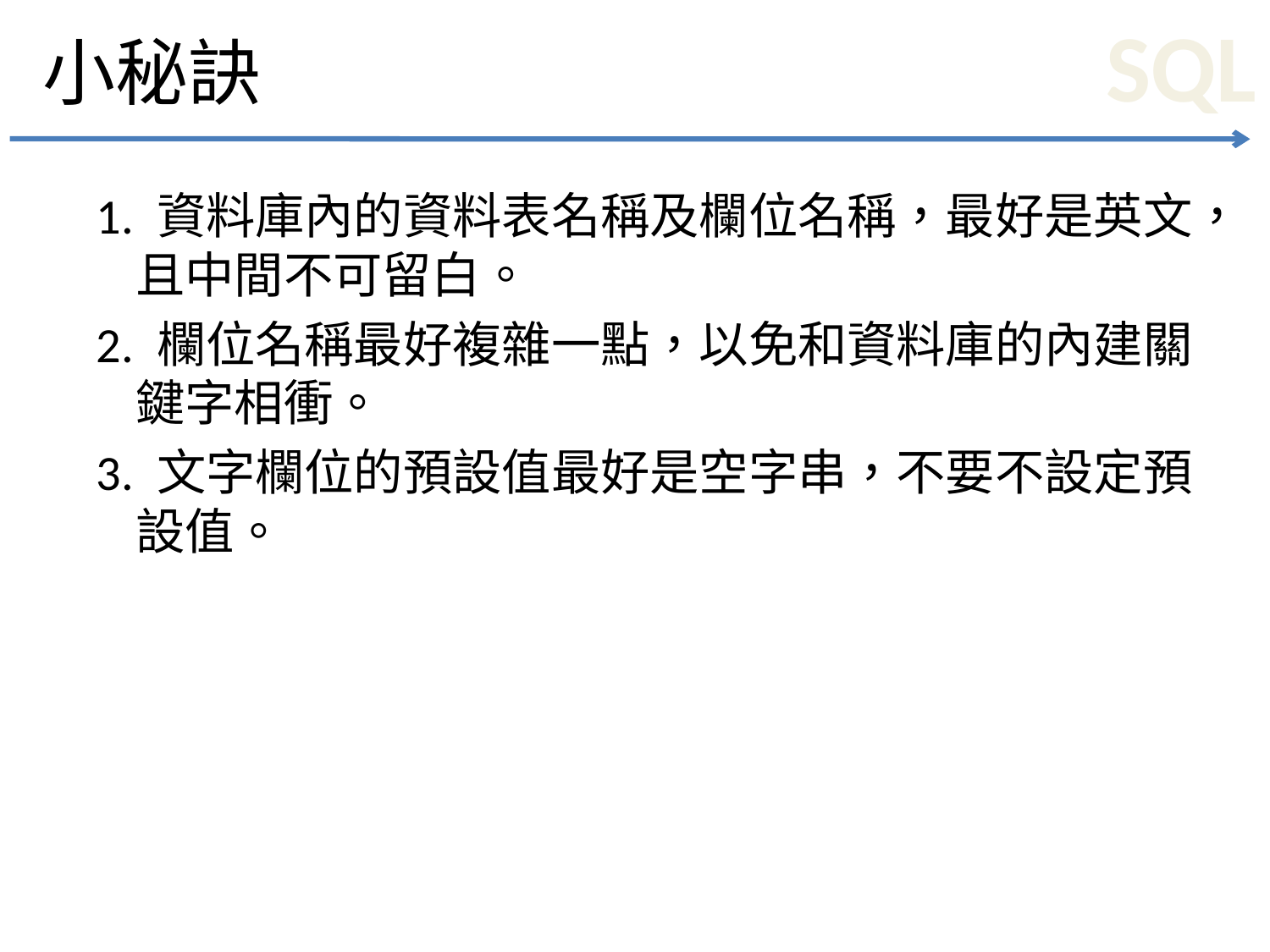

# 小秘訣
1. 資料庫內的資料表名稱及欄位名稱，最好是英文，且中間不可留白。
2. 欄位名稱最好複雜一點，以免和資料庫的內建關鍵字相衝。
3. 文字欄位的預設值最好是空字串，不要不設定預設值。